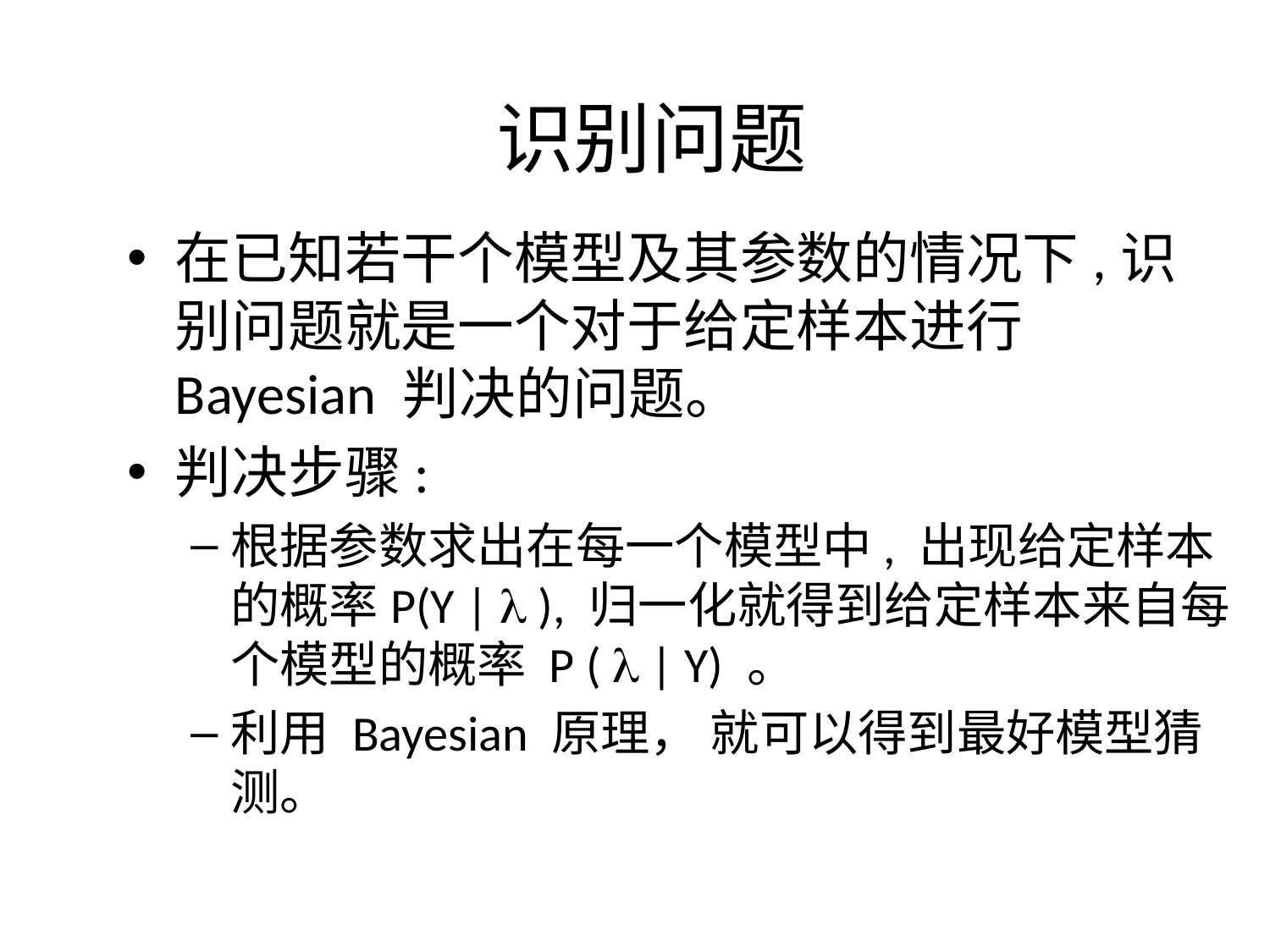

# 识别问题
在已知若干个模型及其参数的情况下,识别问题就是一个对于给定样本进行 Bayesian 判决的问题。
判决步骤:
根据参数求出在每一个模型中, 出现给定样本的概率P(Y | λ ), 归一化就得到给定样本来自每个模型的概率 P ( λ | Y) 。
利用 Bayesian 原理， 就可以得到最好模型猜测。